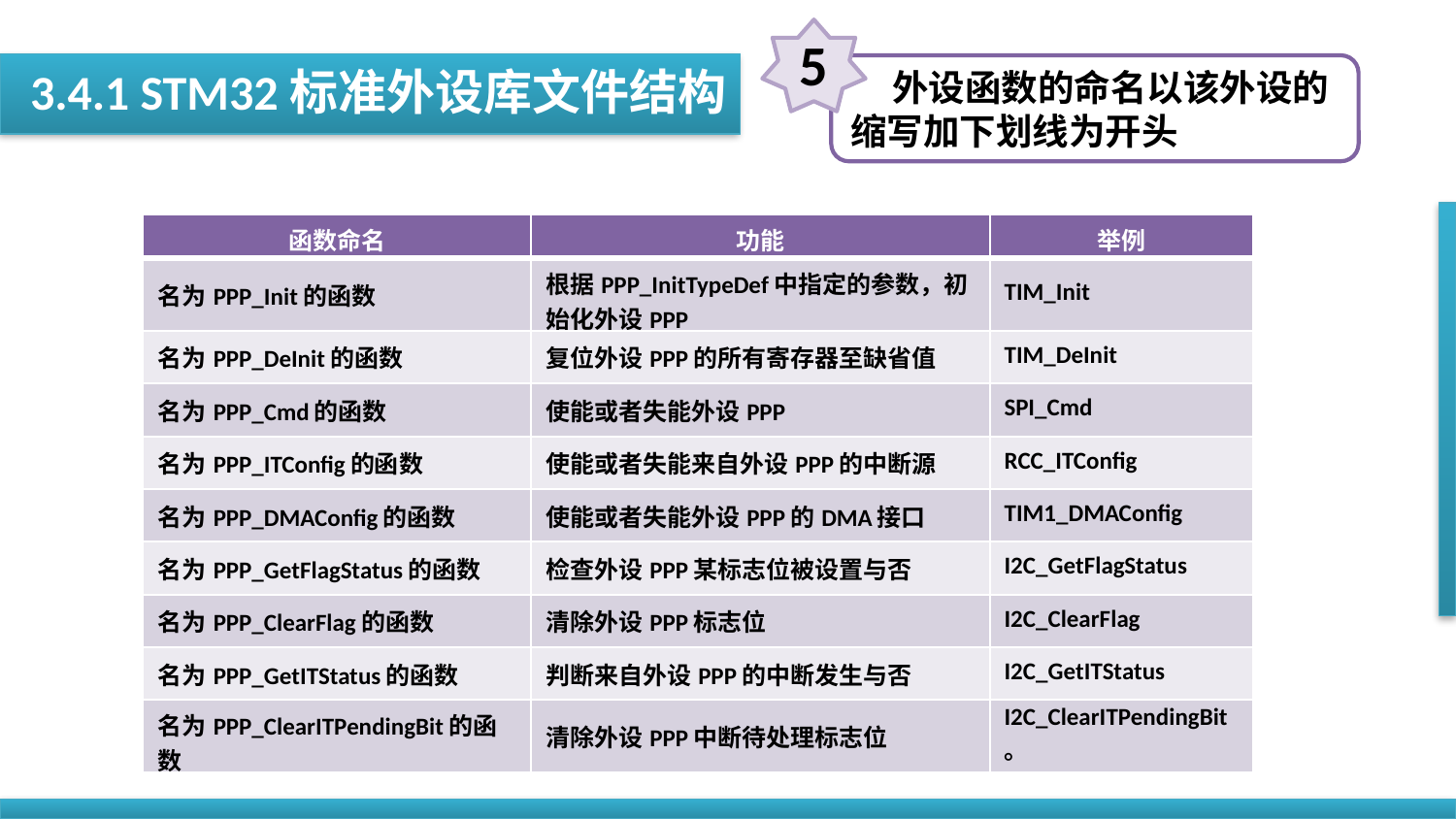

5
 3.4.1 STM32标准外设库文件结构

    外设函数的命名以该外设的缩写加下划线为开头
| 函数命名 | 功能 | 举例 |
| --- | --- | --- |
| 名为PPP\_Init的函数 | 根据PPP\_InitTypeDef中指定的参数，初始化外设PPP | TIM\_Init |
| 名为PPP\_DeInit的函数 | 复位外设PPP的所有寄存器至缺省值 | TIM\_DeInit |
| 名为PPP\_Cmd的函数 | 使能或者失能外设PPP | SPI\_Cmd |
| 名为PPP\_ITConfig的函数 | 使能或者失能来自外设PPP的中断源 | RCC\_ITConfig |
| 名为PPP\_DMAConfig的函数 | 使能或者失能外设PPP的DMA接口 | TIM1\_DMAConfig |
| 名为PPP\_GetFlagStatus的函数 | 检查外设PPP某标志位被设置与否 | I2C\_GetFlagStatus |
| 名为PPP\_ClearFlag的函数 | 清除外设PPP标志位 | I2C\_ClearFlag |
| 名为PPP\_GetITStatus的函数 | 判断来自外设PPP的中断发生与否 | I2C\_GetITStatus |
| 名为PPP\_ClearITPendingBit的函数 | 清除外设PPP中断待处理标志位 | I2C\_ClearITPendingBit。 |